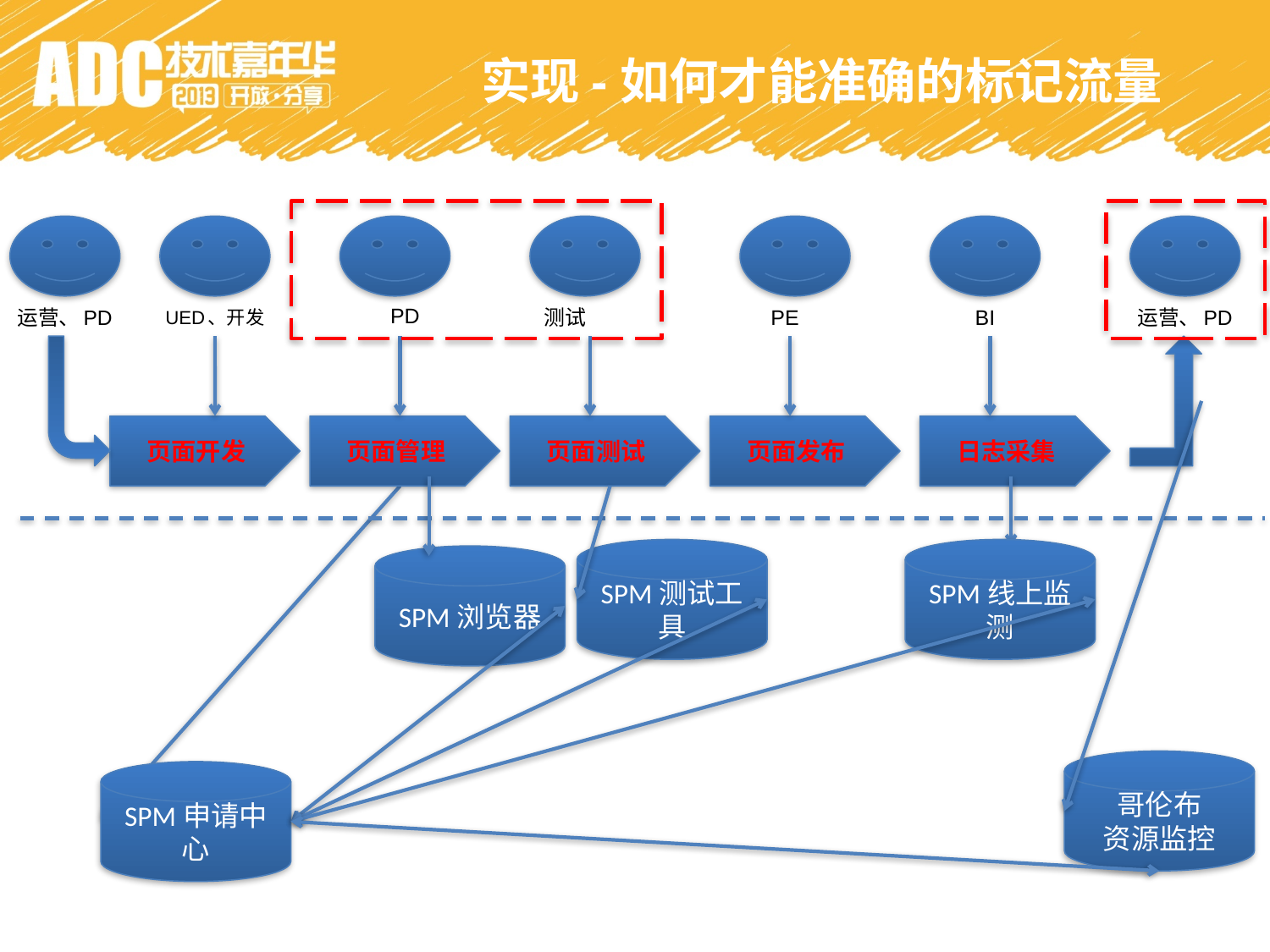

实现-如何才能准确的标记流量

PD
运营、PD
UED、开发
测试
PE
BI
运营、PD

页面开发
页面管理
页面测试
页面发布
日志采集
SPM测试工具
SPM线上监测
SPM浏览器
哥伦布
资源监控
SPM申请中心